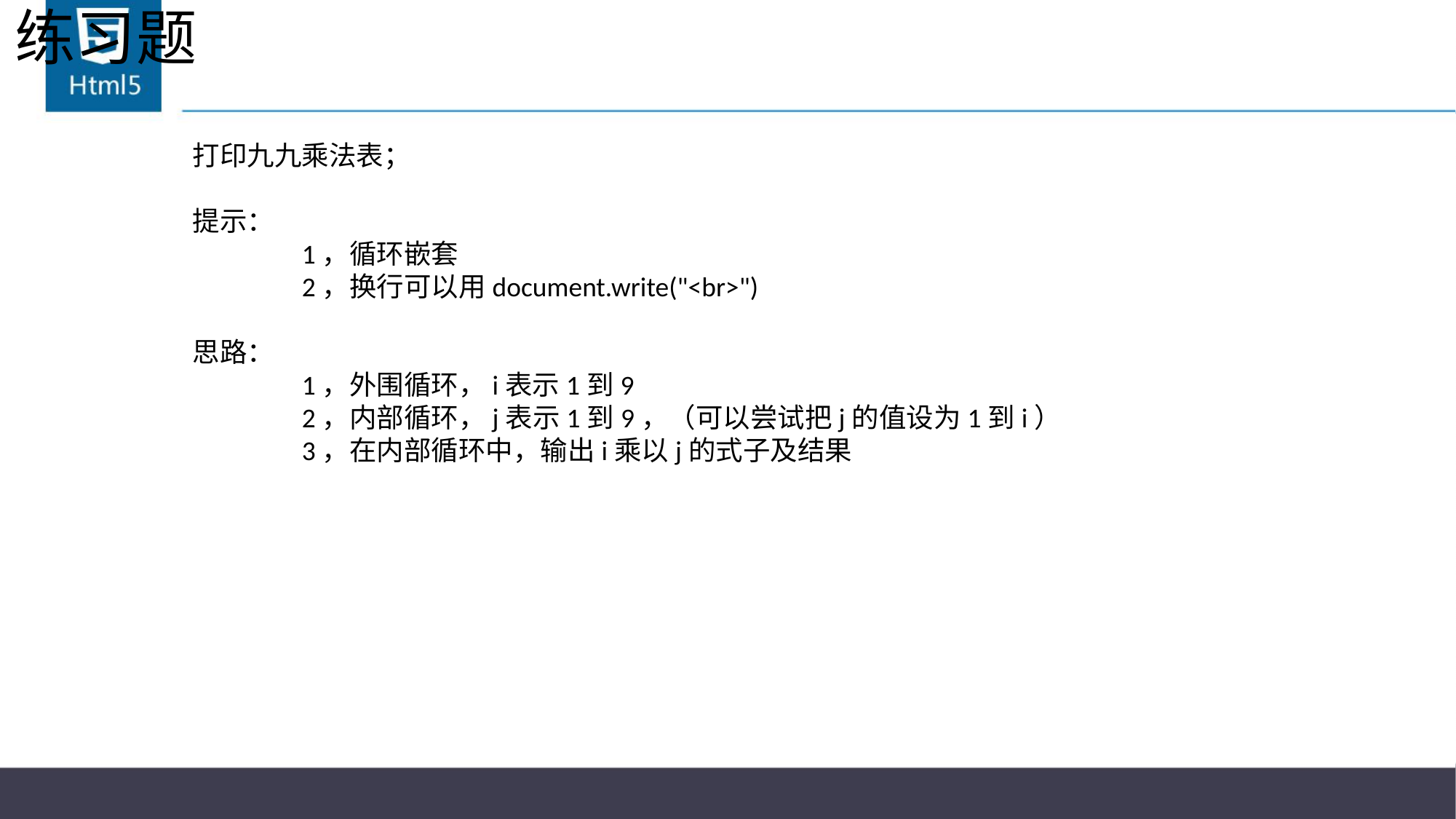

# 练习题
打印九九乘法表；

提示：
	1，循环嵌套
	2，换行可以用document.write("<br>")

思路：
	1，外围循环，i表示1到9
	2，内部循环，j表示1到9，（可以尝试把j的值设为1到i）
	3，在内部循环中，输出i乘以j的式子及结果